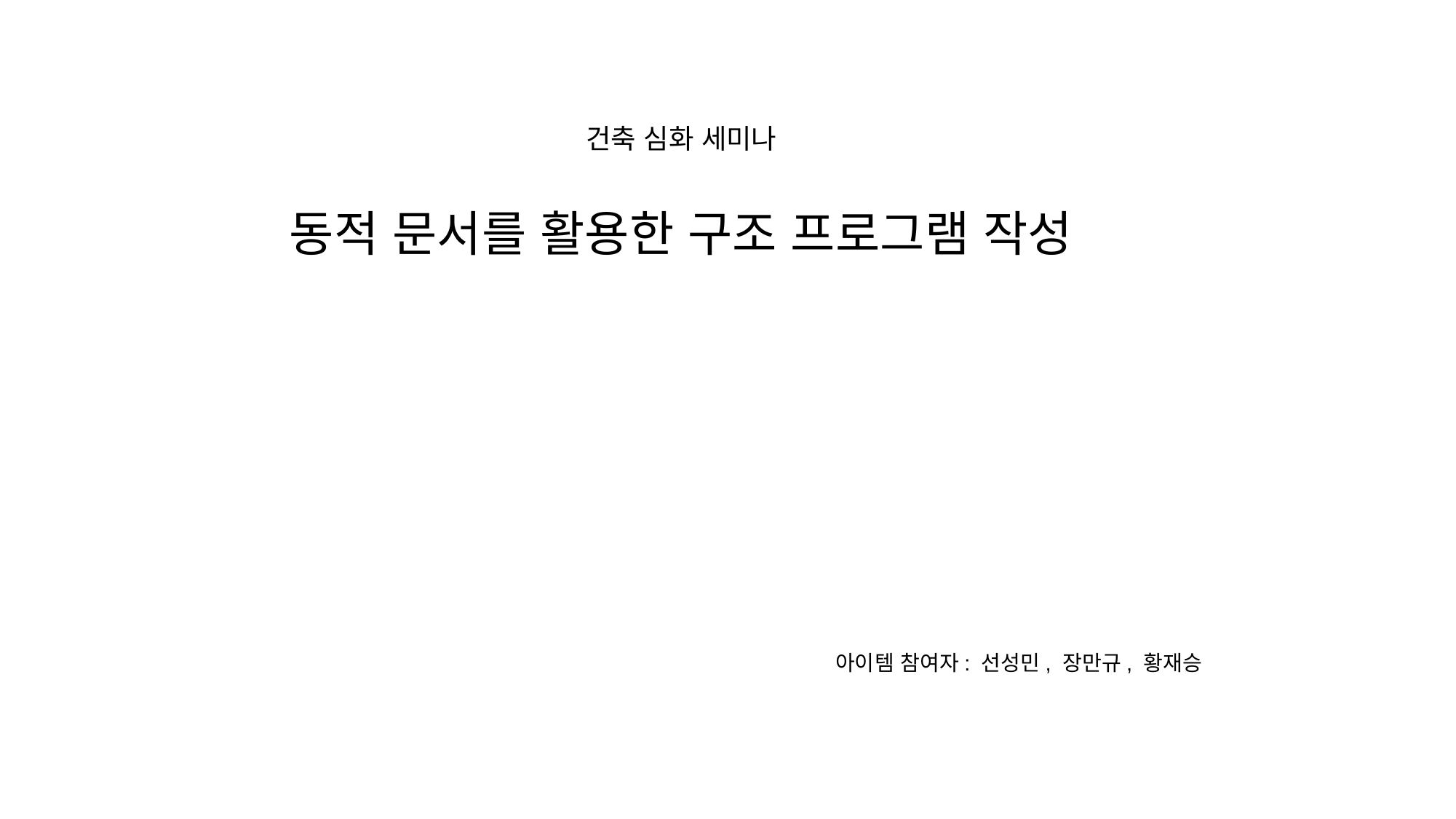

건축 심화 세미나
동적 문서를 활용한 구조 프로그램 작성
아이템 참여자: 선성민, 장만규, 황재승